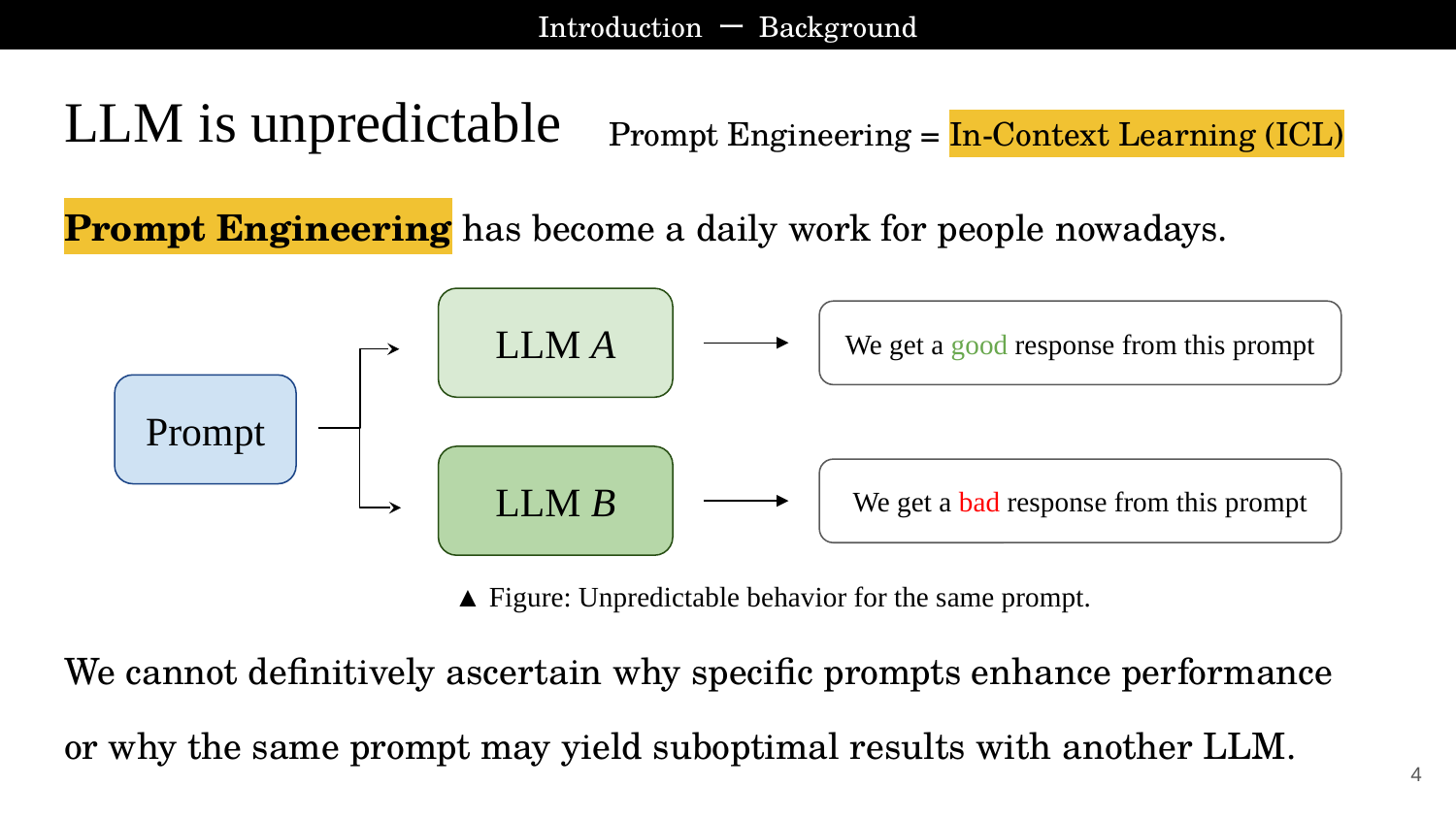

Introduction ー Background
# LLM is unpredictable
Prompt Engineering = In-Context Learning (ICL)
Prompt Engineering has become a daily work for people nowadays.
LLM A
We get a good response from this prompt
Prompt
LLM B
We get a bad response from this prompt
▲ Figure: Unpredictable behavior for the same prompt.
We cannot definitively ascertain why specific prompts enhance performance
or why the same prompt may yield suboptimal results with another LLM.
4